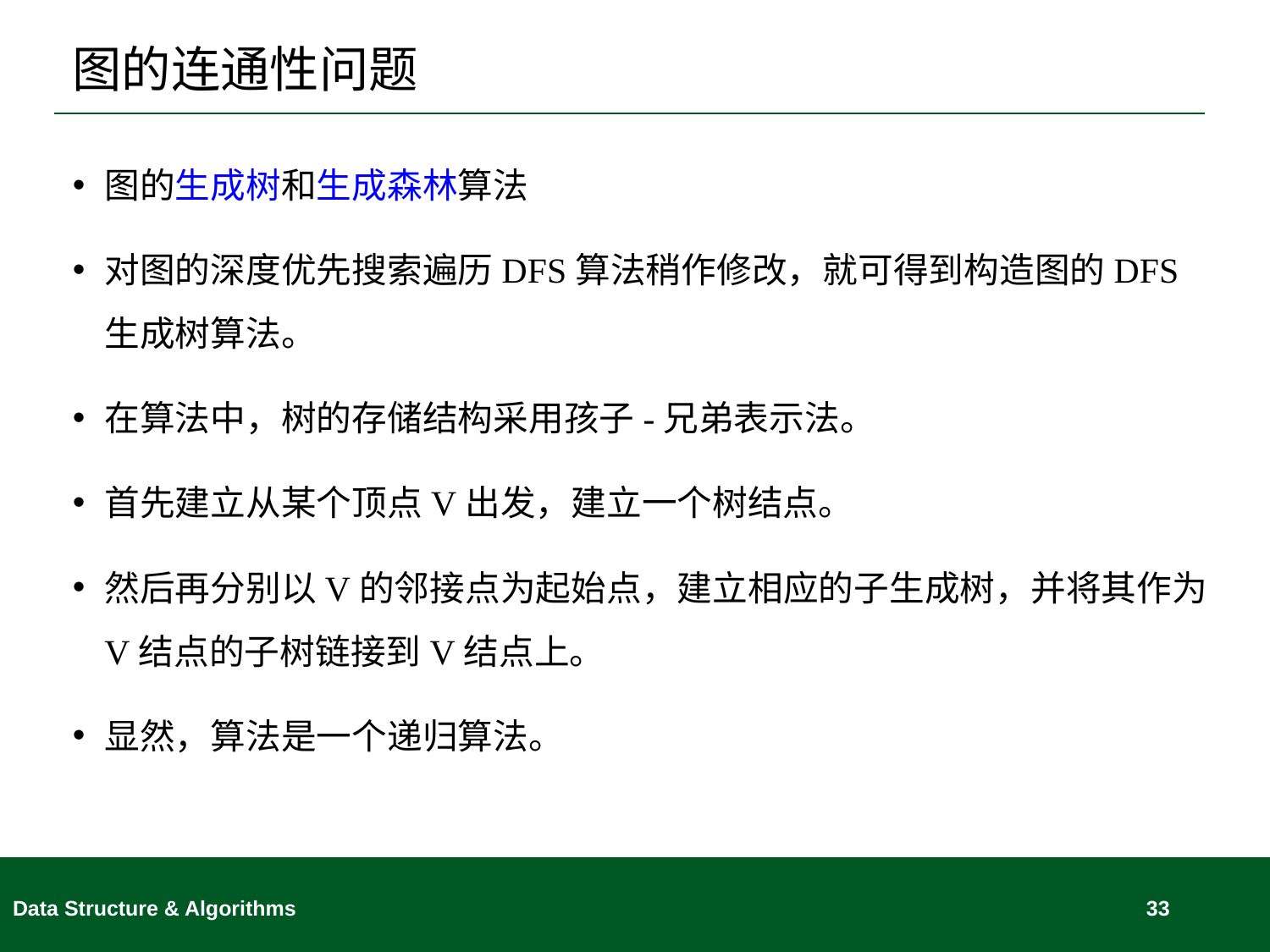

# 图的连通性问题
图的生成树和生成森林算法
对图的深度优先搜索遍历DFS算法稍作修改，就可得到构造图的DFS生成树算法。
在算法中，树的存储结构采用孩子-兄弟表示法。
首先建立从某个顶点V出发，建立一个树结点。
然后再分别以V的邻接点为起始点，建立相应的子生成树，并将其作为V结点的子树链接到V结点上。
显然，算法是一个递归算法。

Data Structure & Algorithms
33